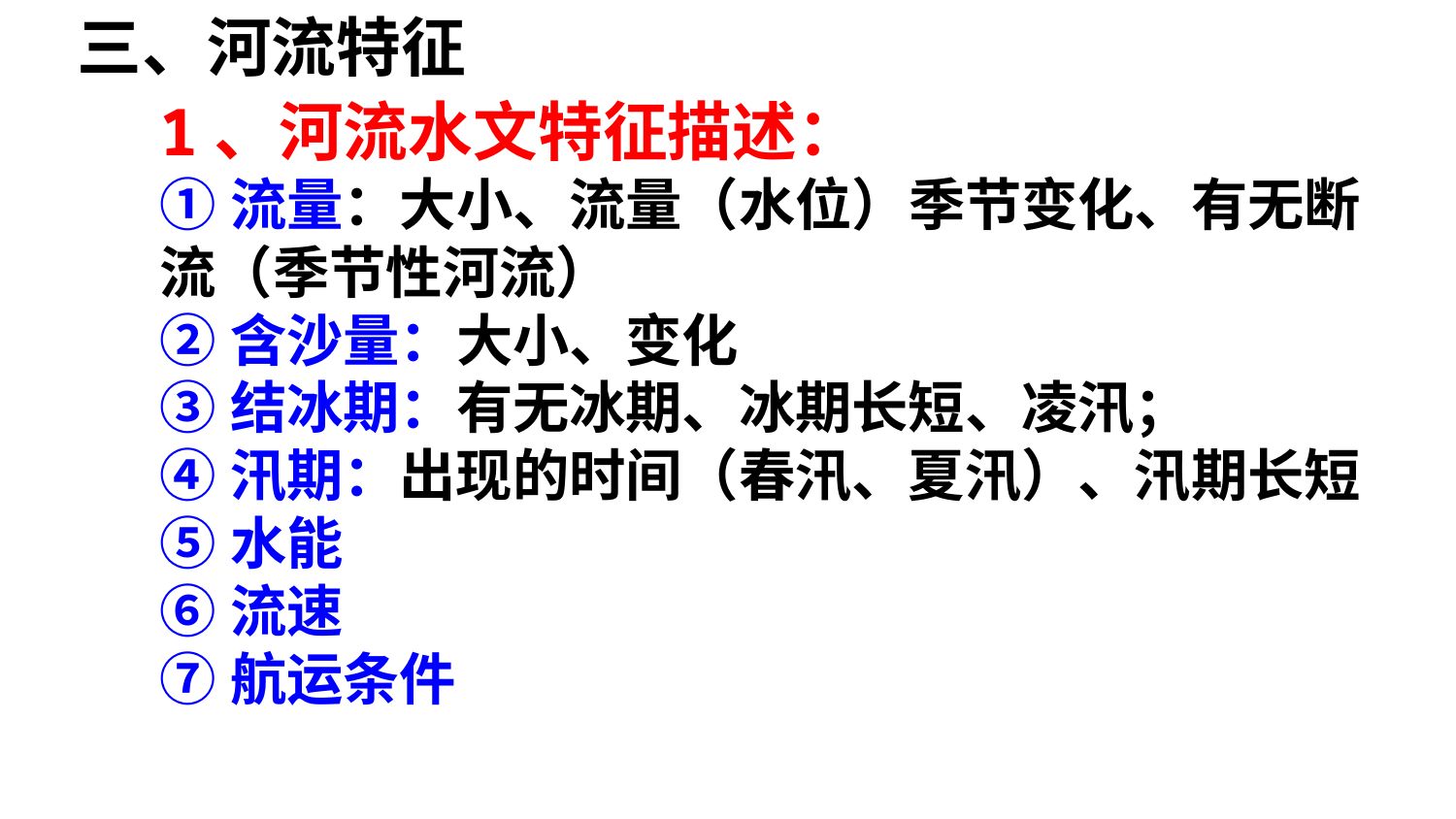

三、河流特征
1、河流水文特征描述：
①流量：大小、流量（水位）季节变化、有无断流（季节性河流）
②含沙量：大小、变化
③结冰期：有无冰期、冰期长短、凌汛；
④汛期：出现的时间（春汛、夏汛）、汛期长短
⑤水能
⑥流速
⑦航运条件